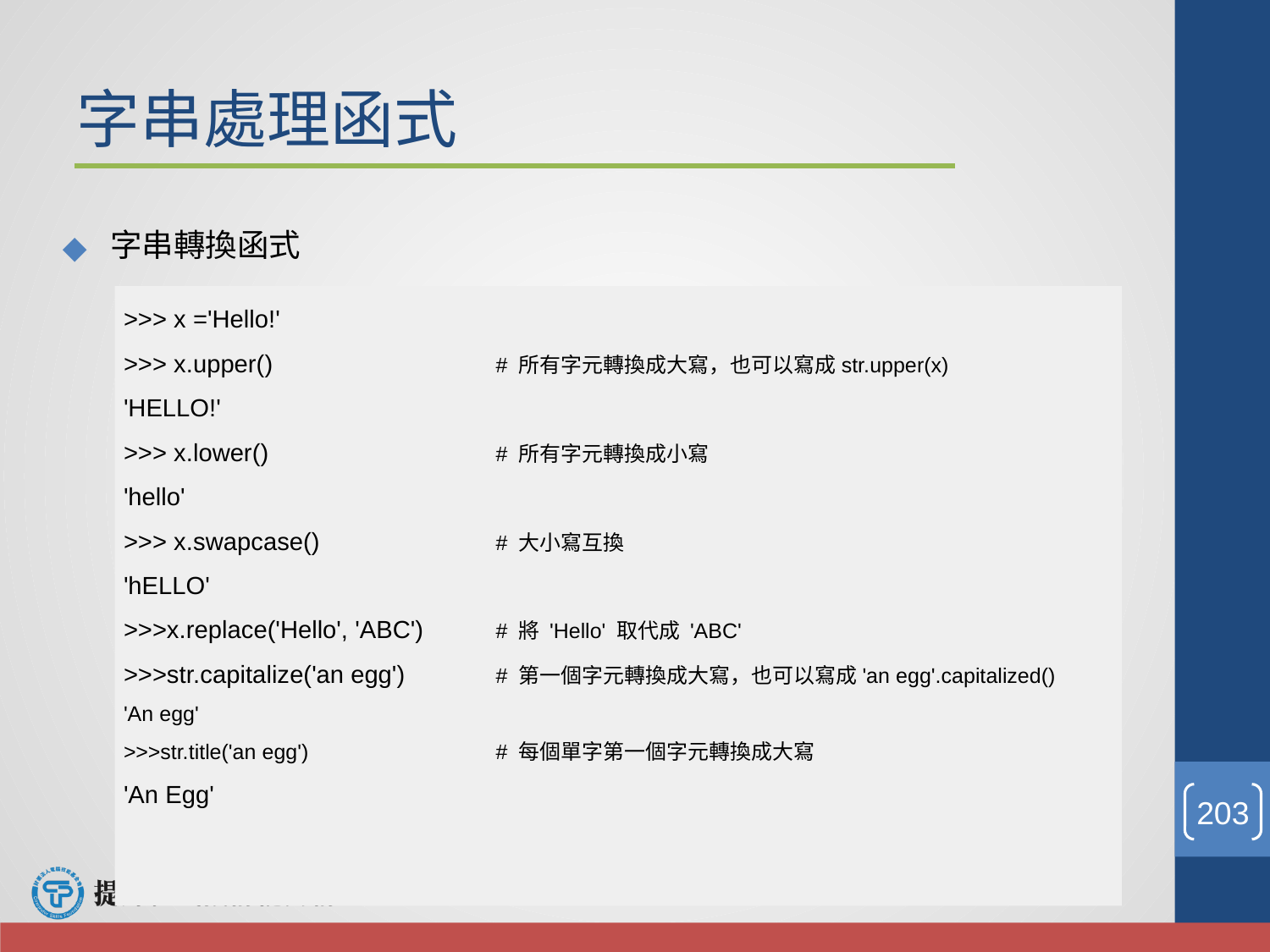

# 字串處理函式
字串轉換函式
>>> x ='Hello!'
>>> x.upper()		# 所有字元轉換成大寫，也可以寫成str.upper(x)
'HELLO!'
>>> x.lower()		# 所有字元轉換成小寫
'hello'
>>> x.swapcase() 		# 大小寫互換
'hELLO'
>>>x.replace('Hello', 'ABC')	# 將 'Hello' 取代成 'ABC'
>>>str.capitalize('an egg')	# 第一個字元轉換成大寫，也可以寫成'an egg'.capitalized()
'An egg'
>>>str.title('an egg')	 	# 每個單字第一個字元轉換成大寫
'An Egg'

203